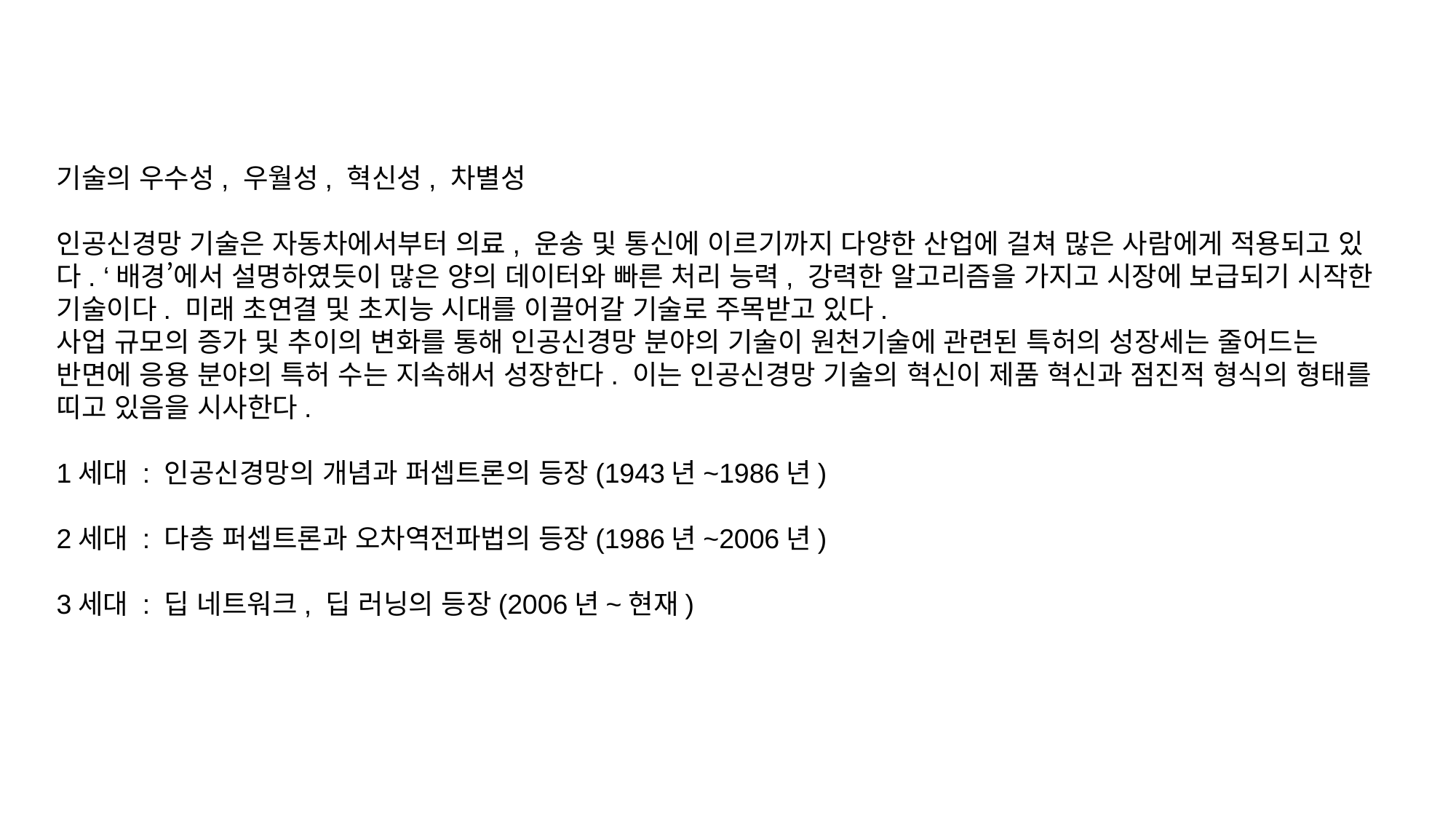

기술의 우수성, 우월성, 혁신성, 차별성

인공신경망 기술은 자동차에서부터 의료, 운송 및 통신에 이르기까지 다양한 산업에 걸쳐 많은 사람에게 적용되고 있다. ‘배경’에서 설명하였듯이 많은 양의 데이터와 빠른 처리 능력, 강력한 알고리즘을 가지고 시장에 보급되기 시작한 기술이다. 미래 초연결 및 초지능 시대를 이끌어갈 기술로 주목받고 있다.
사업 규모의 증가 및 추이의 변화를 통해 인공신경망 분야의 기술이 원천기술에 관련된 특허의 성장세는 줄어드는 반면에 응용 분야의 특허 수는 지속해서 성장한다. 이는 인공신경망 기술의 혁신이 제품 혁신과 점진적 형식의 형태를 띠고 있음을 시사한다.

1세대 : 인공신경망의 개념과 퍼셉트론의 등장(1943년~1986년)

2세대 : 다층 퍼셉트론과 오차역전파법의 등장(1986년~2006년)

3세대 : 딥 네트워크, 딥 러닝의 등장(2006년~현재)